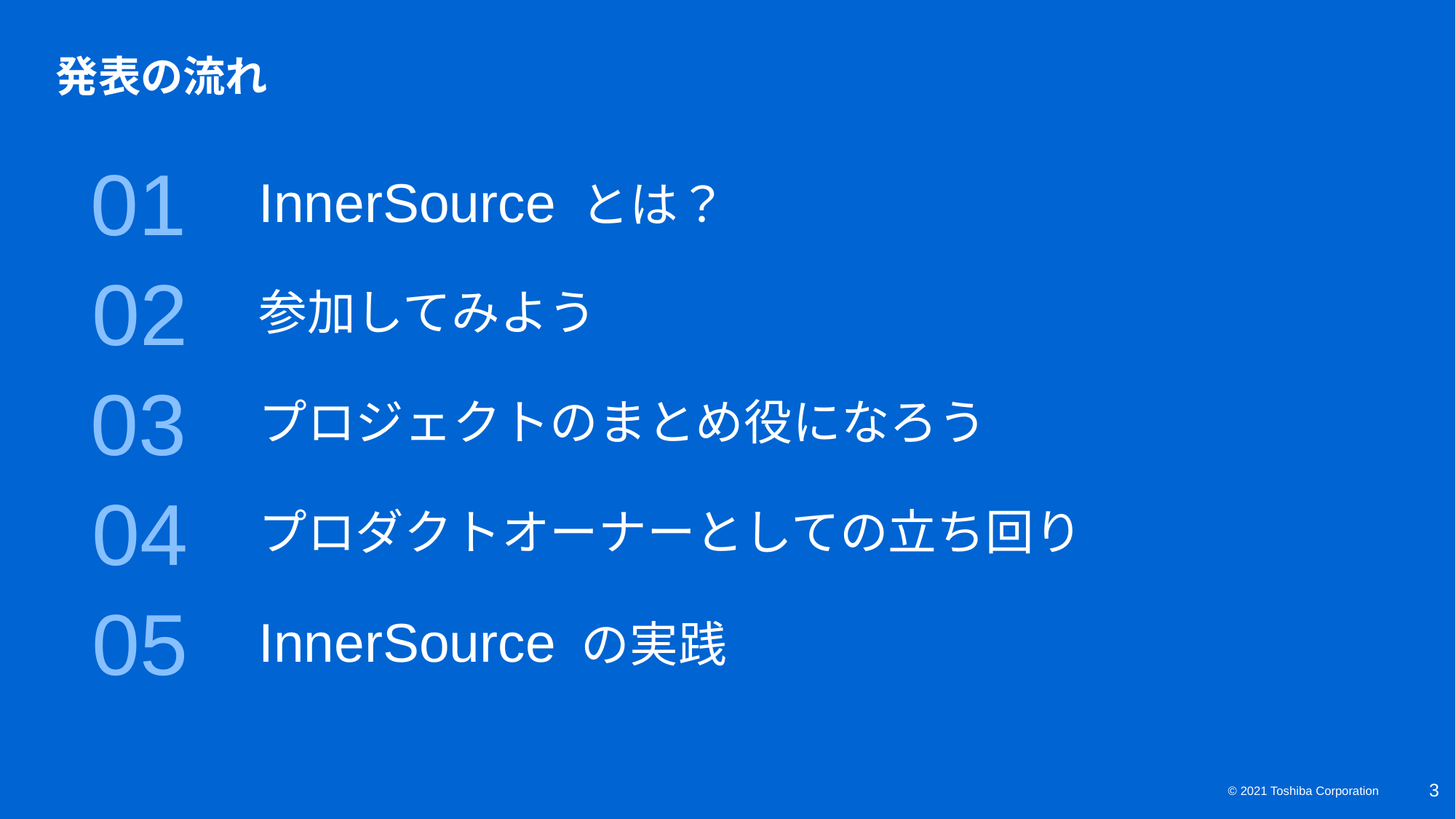

# 発表の流れ
01
InnerSource とは？
02
参加してみよう
03
プロジェクトのまとめ役になろう
04
プロダクトオーナーとしての立ち回り
05
InnerSource の実践
3
© 2021 Toshiba Corporation